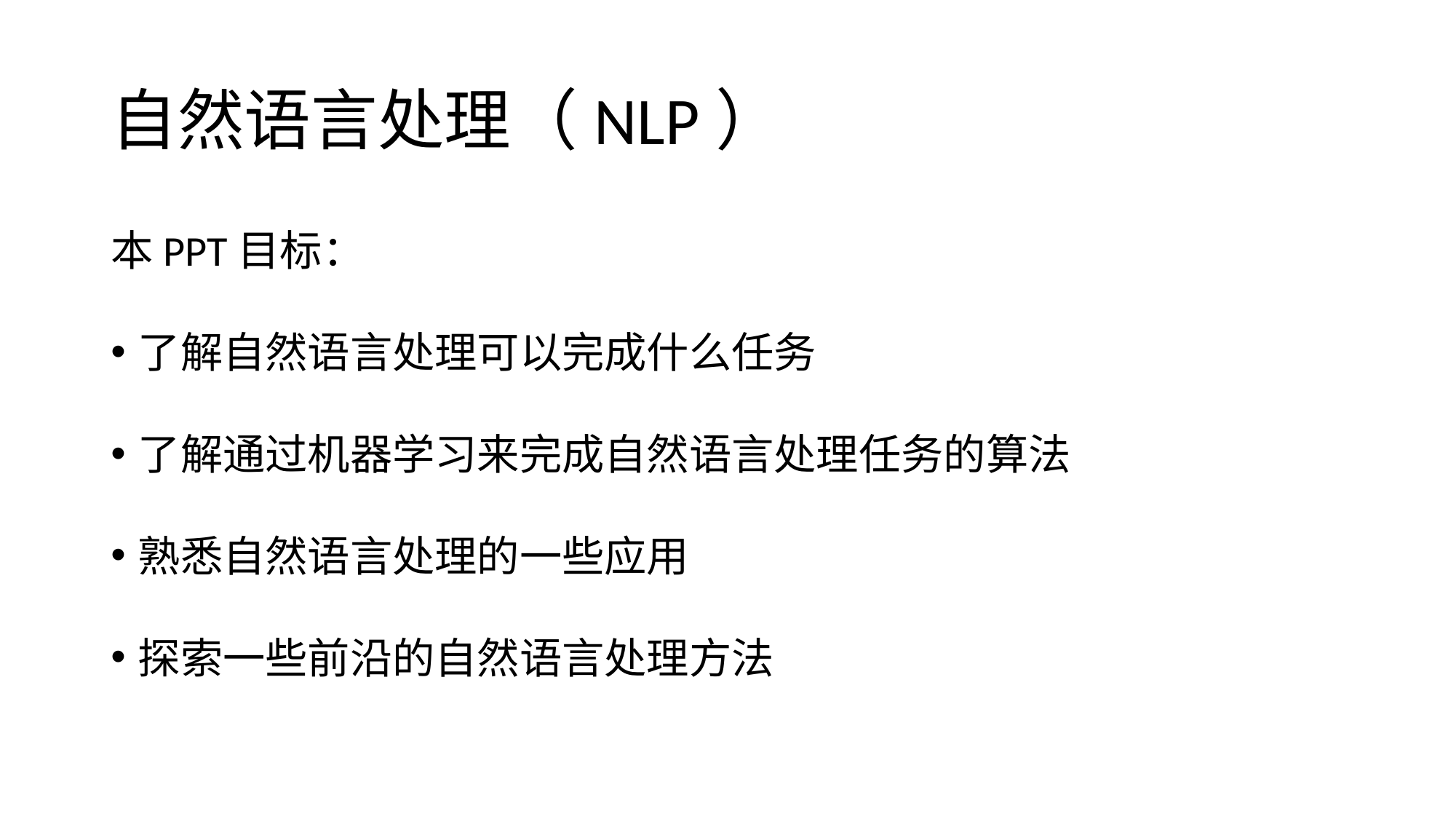

# 自然语言处理（NLP）
本PPT目标：

了解自然语言处理可以完成什么任务

了解通过机器学习来完成自然语言处理任务的算法

熟悉自然语言处理的一些应用

探索一些前沿的自然语言处理方法